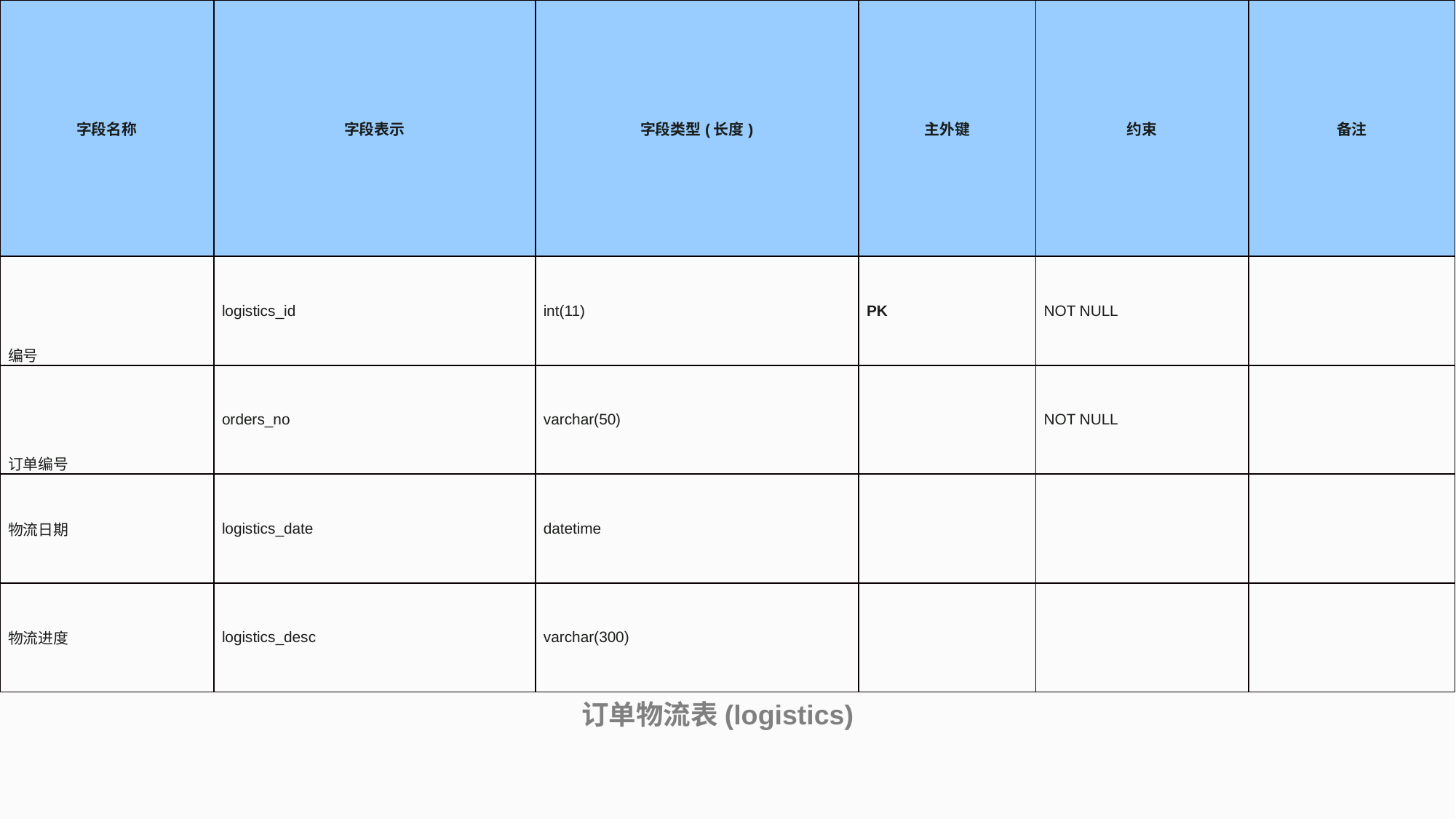

| 字段名称 | 字段表示 | 字段类型(长度) | 主外键 | 约束 | 备注 |
| --- | --- | --- | --- | --- | --- |
| 编号 | logistics\_id | int(11) | PK | NOT NULL |  |
| 订单编号 | orders\_no | varchar(50) |  | NOT NULL |  |
| 物流日期 | logistics\_date | datetime |  |  |  |
| 物流进度 | logistics\_desc | varchar(300) |  |  |  |
订单物流表(logistics)